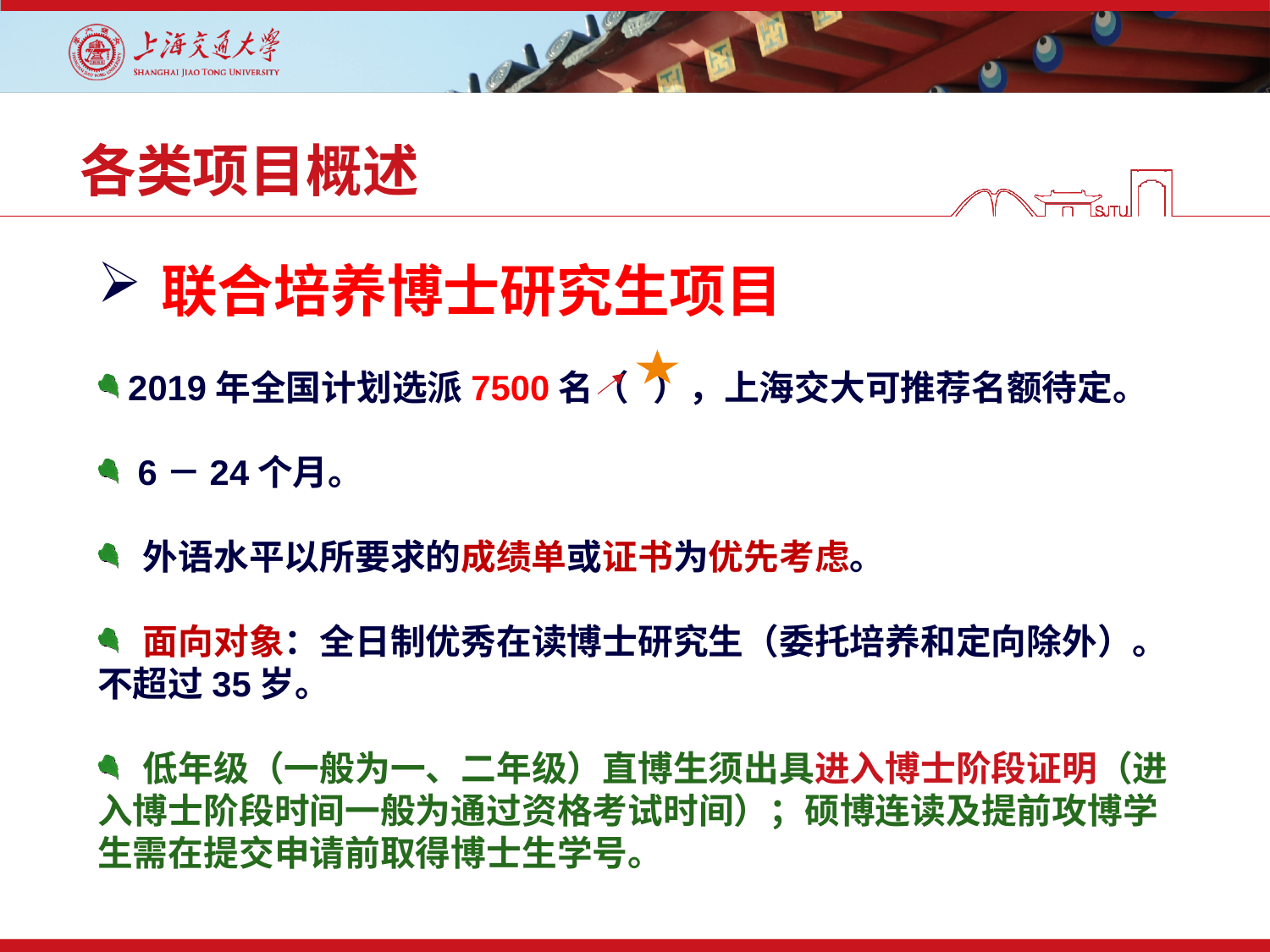

# 各类项目概述
联合培养博士研究生项目
 2019年全国计划选派7500名（   ），上海交大可推荐名额待定。
  6－24个月。
  外语水平以所要求的成绩单或证书为优先考虑。
  面向对象：全日制优秀在读博士研究生（委托培养和定向除外）。不超过35岁。
  低年级（一般为一、二年级）直博生须出具进入博士阶段证明（进入博士阶段时间一般为通过资格考试时间）；硕博连读及提前攻博学生需在提交申请前取得博士生学号。